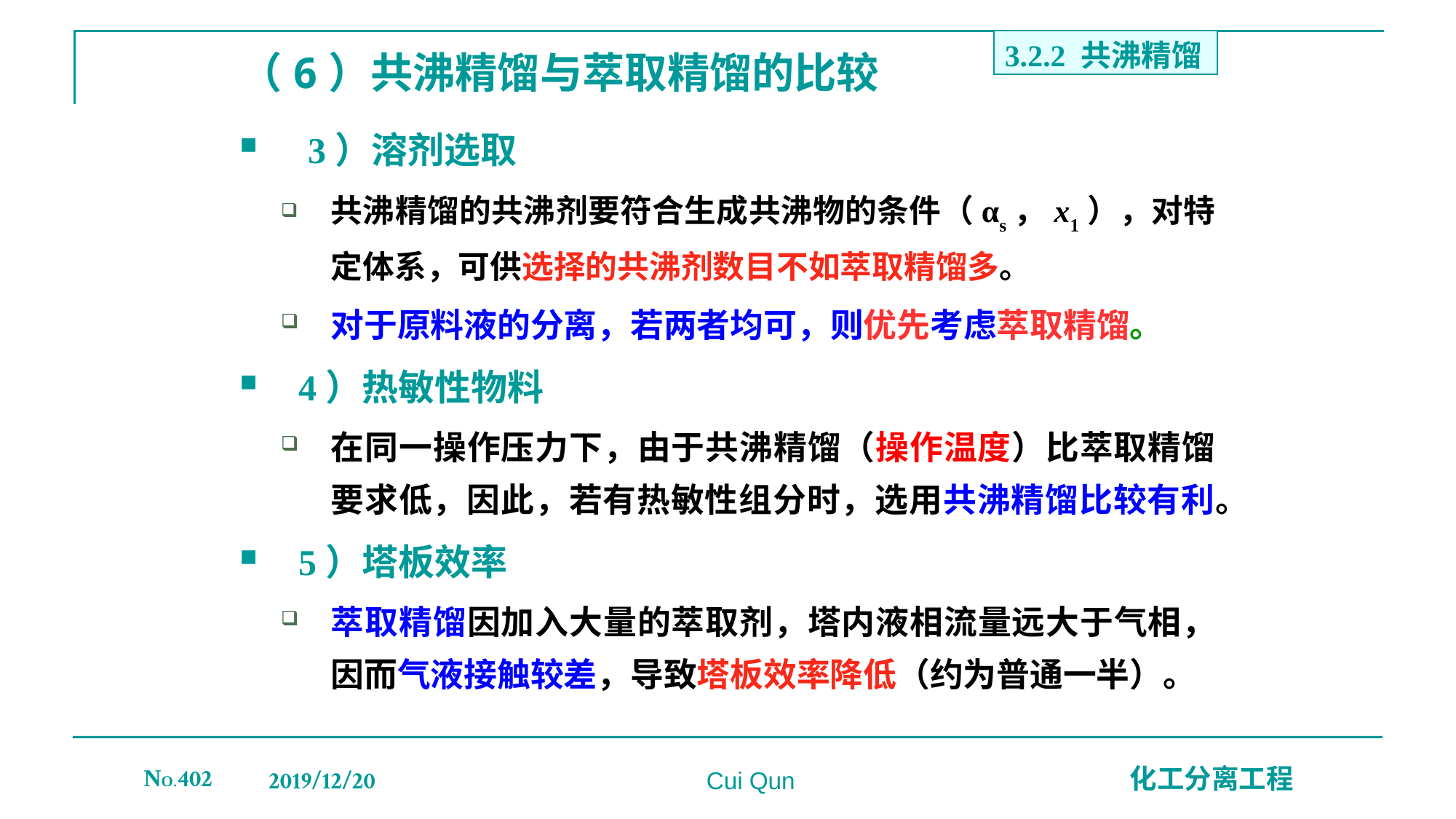

3.2.2 共沸精馏
# （6）共沸精馏与萃取精馏的比较
 3）溶剂选取
共沸精馏的共沸剂要符合生成共沸物的条件（αs，x1），对特定体系，可供选择的共沸剂数目不如萃取精馏多。
对于原料液的分离，若两者均可，则优先考虑萃取精馏。
4）热敏性物料
在同一操作压力下，由于共沸精馏（操作温度）比萃取精馏要求低，因此，若有热敏性组分时，选用共沸精馏比较有利。
5）塔板效率
萃取精馏因加入大量的萃取剂，塔内液相流量远大于气相，因而气液接触较差，导致塔板效率降低（约为普通一半）。
NO.402
2019/12/20
化工分离工程